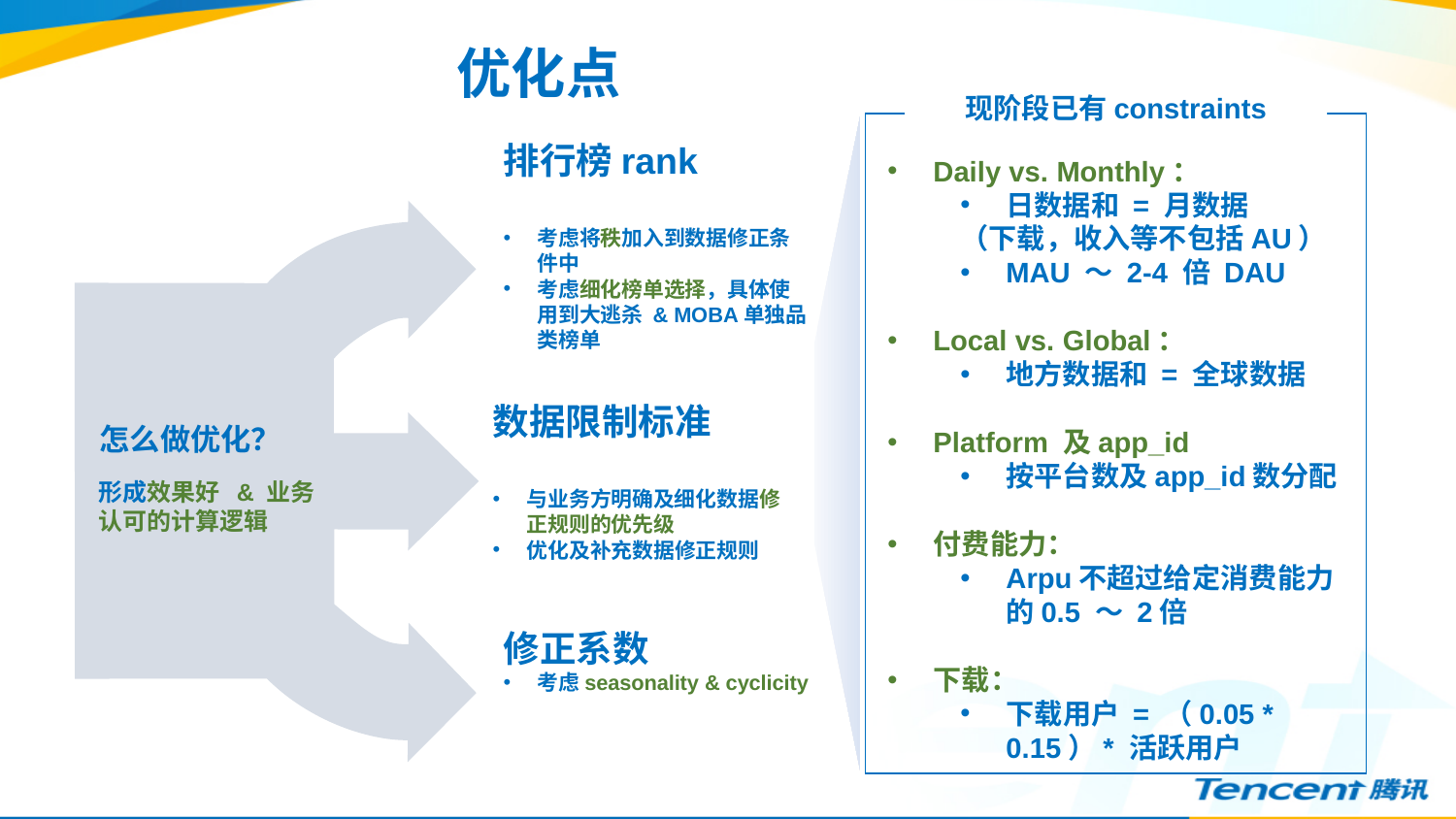

优化点
现阶段已有constraints

排行榜rank

考虑将秩加入到数据修正条件中
考虑细化榜单选择，具体使用到大逃杀 & MOBA单独品类榜单
Daily vs. Monthly：
日数据和 = 月数据
（下载，收入等不包括AU）
MAU ～ 2-4 倍 DAU

Local vs. Global：
地方数据和 = 全球数据

Platform 及app_id
按平台数及app_id数分配

付费能力：
Arpu不超过给定消费能力的0.5 ～ 2倍

下载：
下载用户 = （0.05 * 0.15）* 活跃用户

数据限制标准

与业务方明确及细化数据修正规则的优先级
优化及补充数据修正规则
怎么做优化？

形成效果好  & 业务认可的计算逻辑
修正系数
考虑seasonality & cyclicity